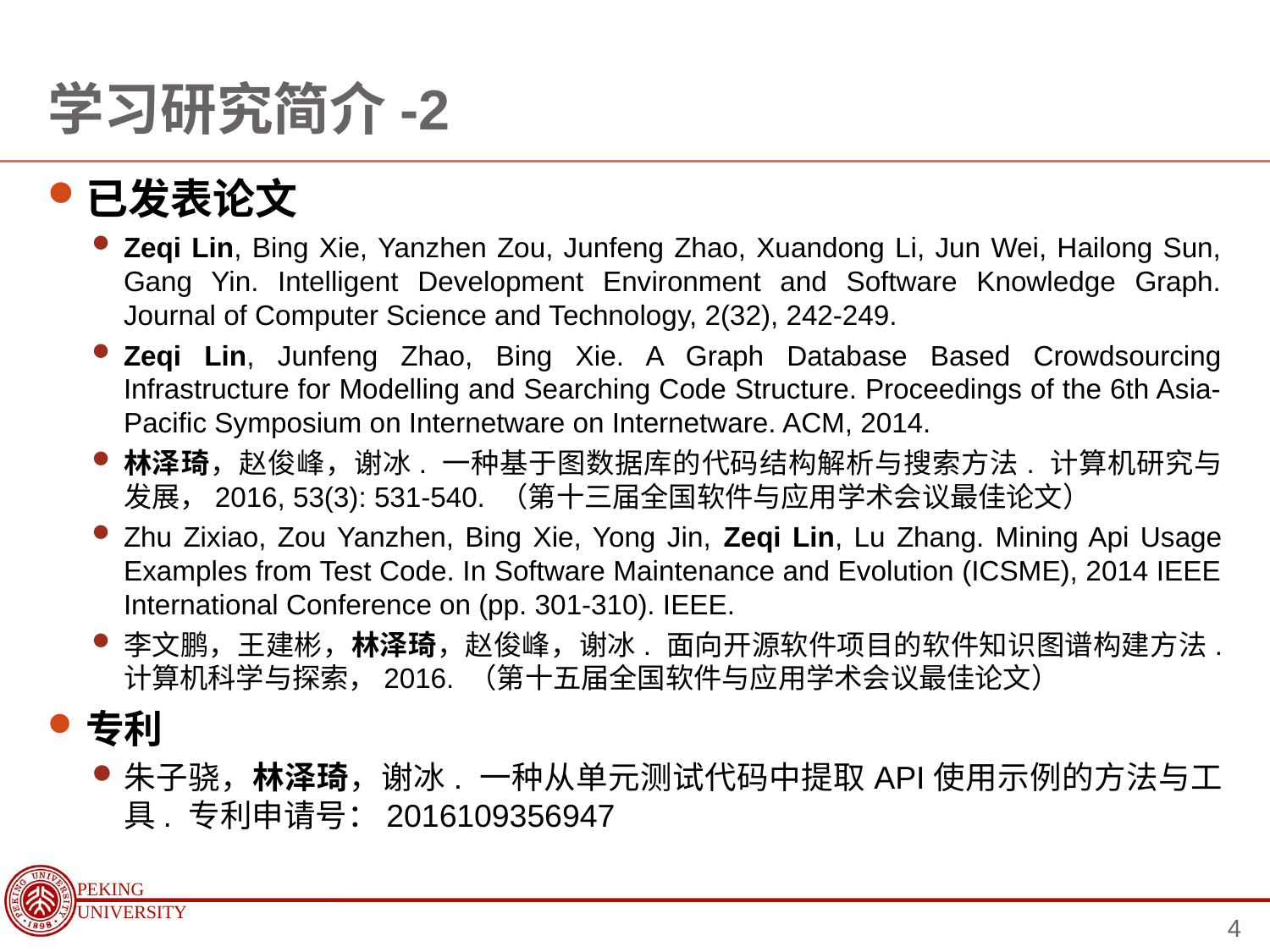

# 学习研究简介-2
已发表论文
Zeqi Lin, Bing Xie, Yanzhen Zou, Junfeng Zhao, Xuandong Li, Jun Wei, Hailong Sun, Gang Yin. Intelligent Development Environment and Software Knowledge Graph. Journal of Computer Science and Technology, 2(32), 242-249.
Zeqi Lin, Junfeng Zhao, Bing Xie. A Graph Database Based Crowdsourcing Infrastructure for Modelling and Searching Code Structure. Proceedings of the 6th Asia-Pacific Symposium on Internetware on Internetware. ACM, 2014.
林泽琦，赵俊峰，谢冰. 一种基于图数据库的代码结构解析与搜索方法. 计算机研究与发展，2016, 53(3): 531-540. （第十三届全国软件与应用学术会议最佳论文）
Zhu Zixiao, Zou Yanzhen, Bing Xie, Yong Jin, Zeqi Lin, Lu Zhang. Mining Api Usage Examples from Test Code. In Software Maintenance and Evolution (ICSME), 2014 IEEE International Conference on (pp. 301-310). IEEE.
李文鹏，王建彬，林泽琦，赵俊峰，谢冰. 面向开源软件项目的软件知识图谱构建方法. 计算机科学与探索，2016. （第十五届全国软件与应用学术会议最佳论文）
专利
朱子骁，林泽琦，谢冰. 一种从单元测试代码中提取API使用示例的方法与工具. 专利申请号：2016109356947
4